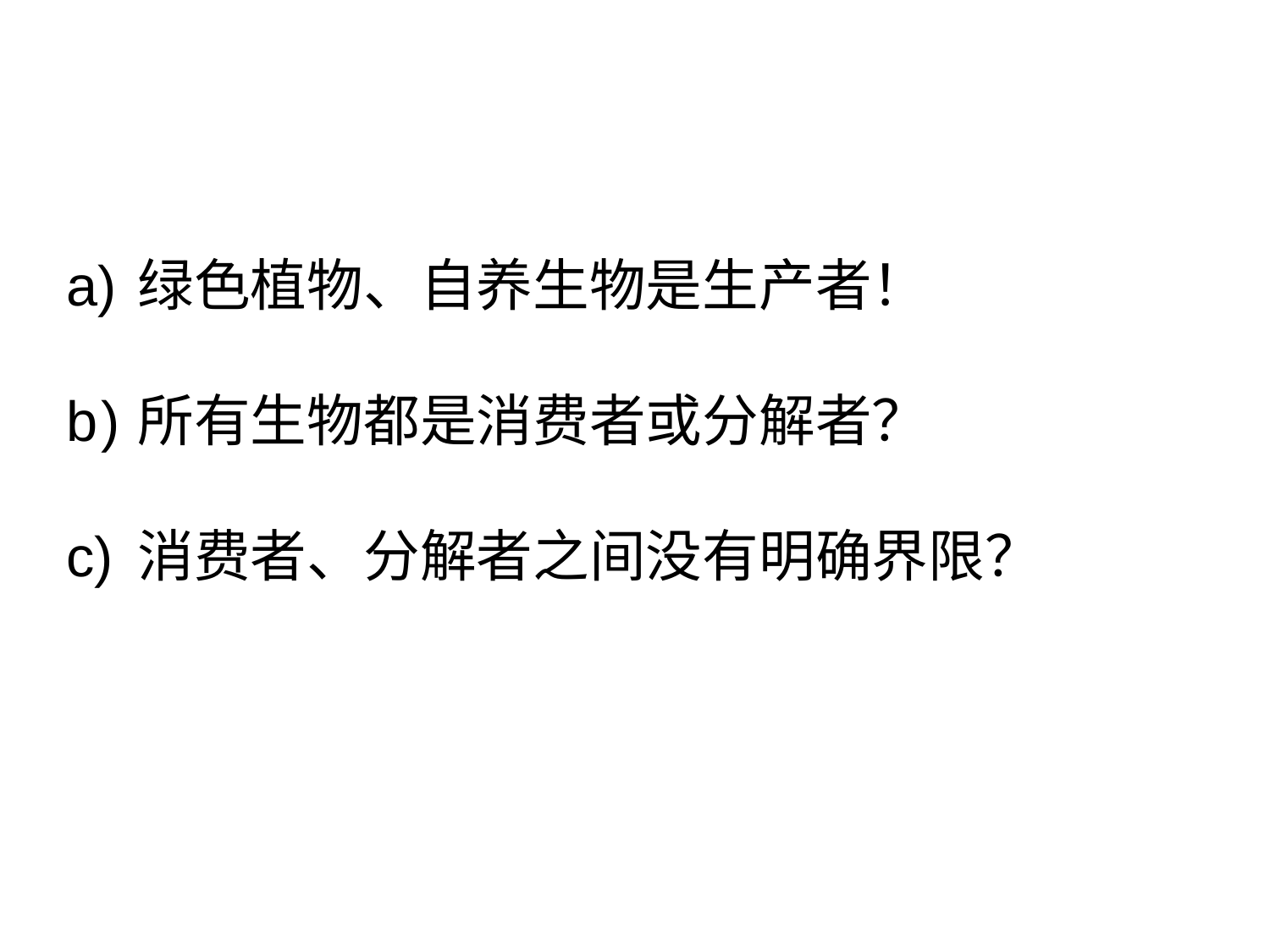

绿色植物、自养生物是生产者！
所有生物都是消费者或分解者？
消费者、分解者之间没有明确界限？